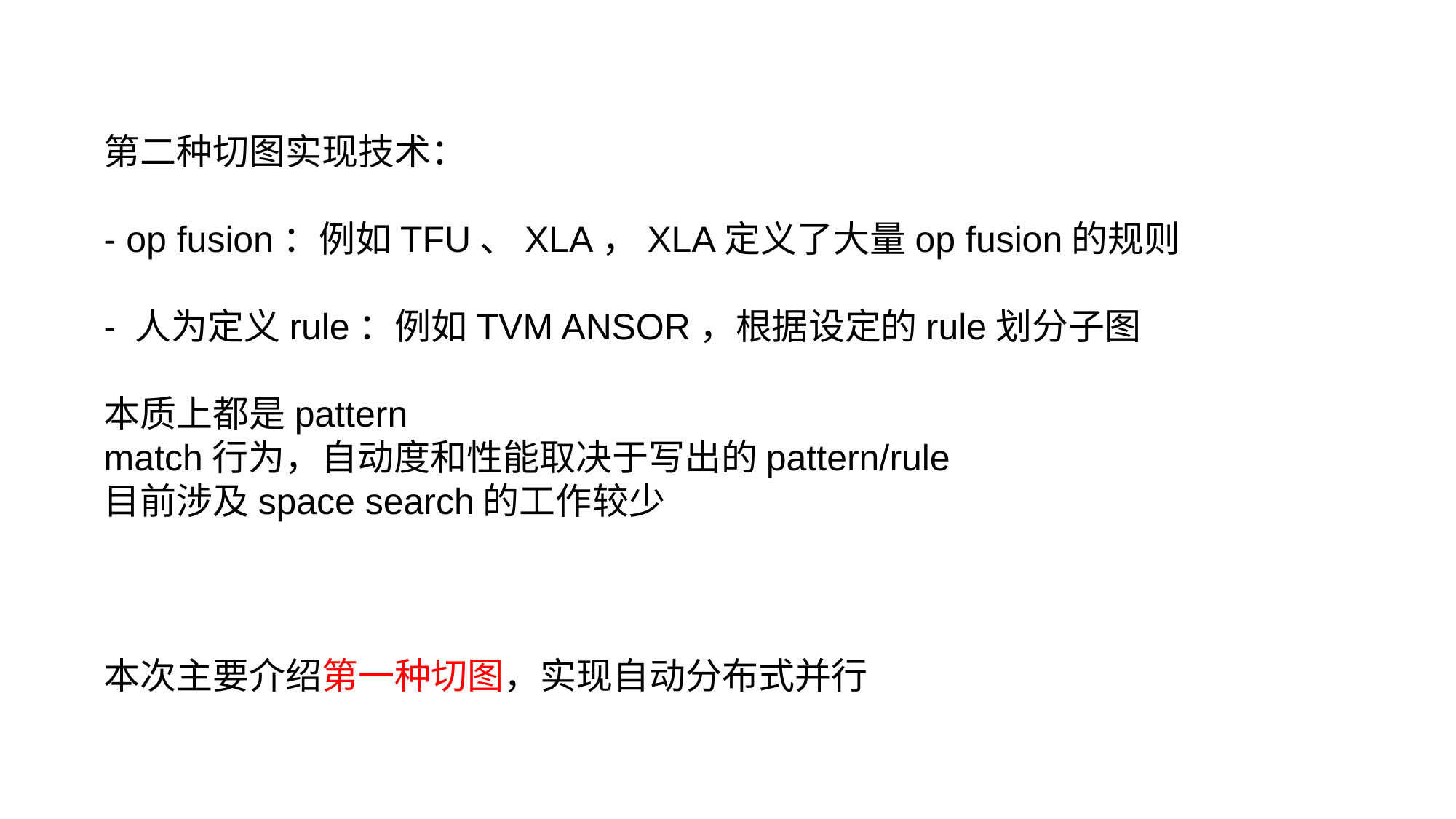

第二种切图实现技术：

- op fusion：例如TFU、XLA，XLA定义了大量op fusion的规则

- 人为定义rule：例如TVM ANSOR，根据设定的rule划分子图

本质上都是pattern match行为，自动度和性能取决于写出的pattern/rule
目前涉及space search的工作较少

本次主要介绍第一种切图，实现自动分布式并行